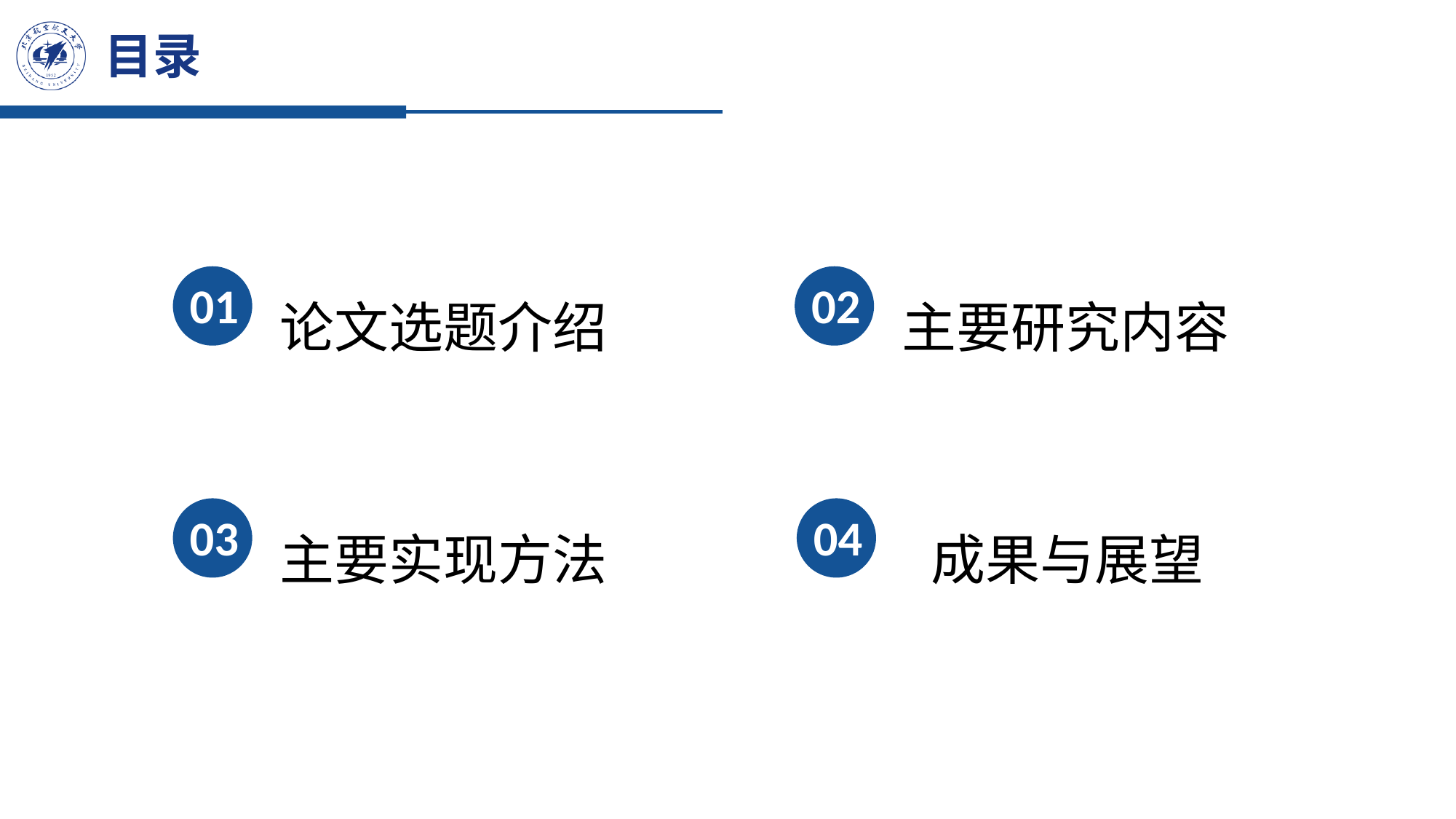

目录
论文选题介绍

01
主要研究内容

02
主要实现方法

03
成果与展望

04